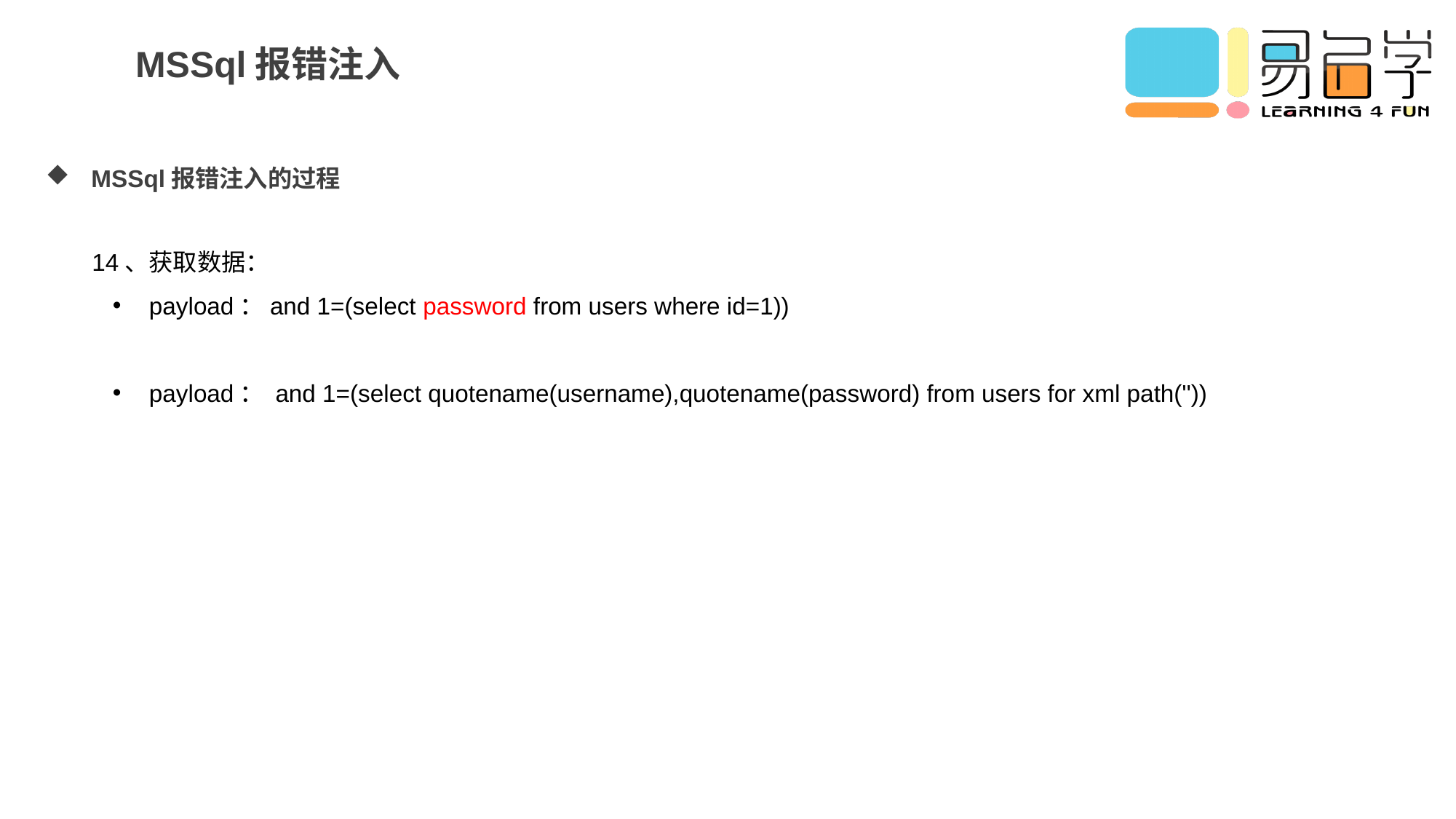

MSSql报错注入
MSSql报错注入的过程
14、获取数据：
payload：and 1=(select password from users where id=1))

payload： and 1=(select quotename(username),quotename(password) from users for xml path(''))